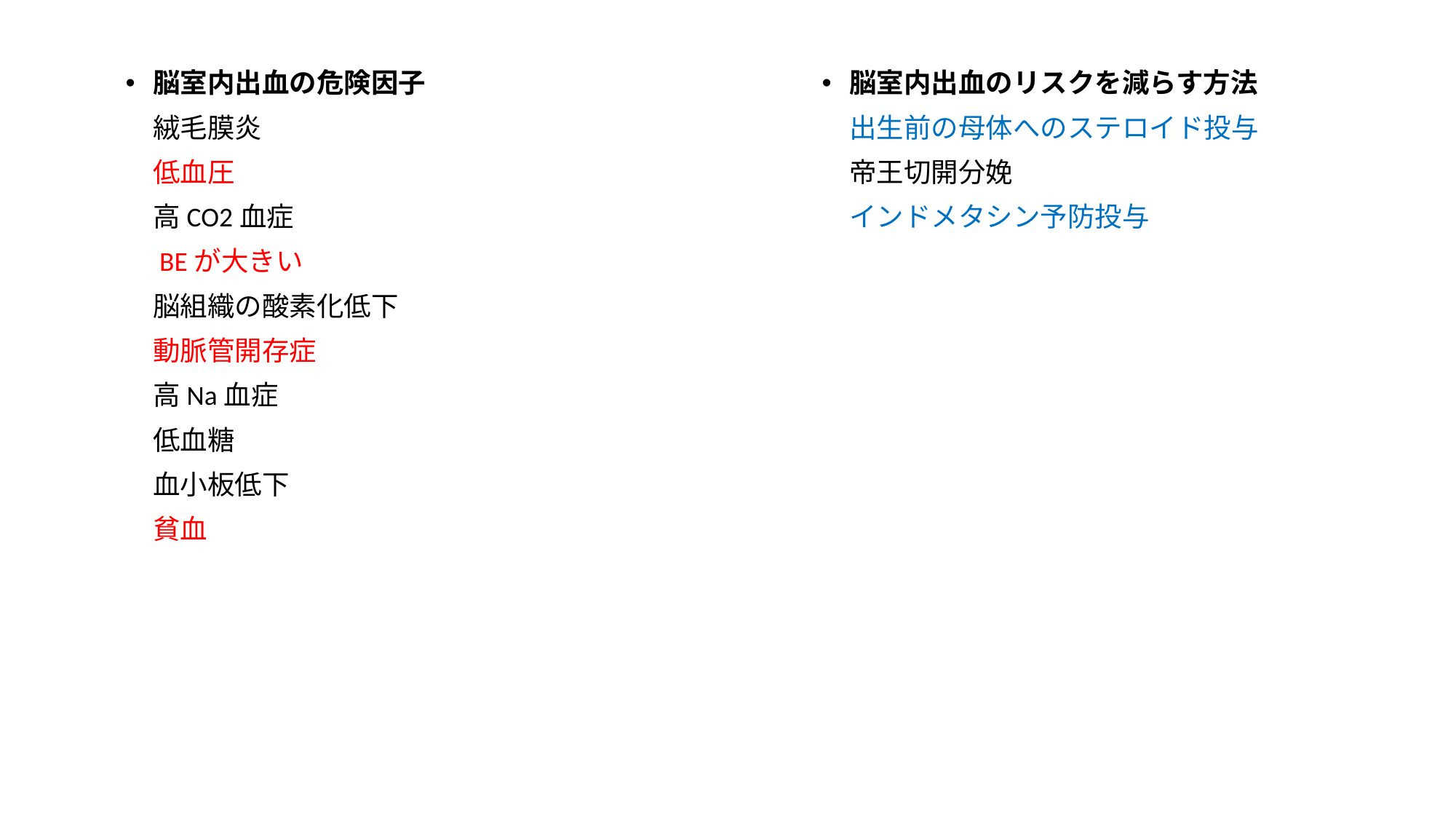

脳室内出血の危険因子
　絨毛膜炎
　低血圧
　高CO2血症
　BEが大きい
　脳組織の酸素化低下
　動脈管開存症
　高Na血症
　低血糖
　血小板低下
　貧血

脳室内出血のリスクを減らす方法
　出生前の母体へのステロイド投与
　帝王切開分娩
　インドメタシン予防投与